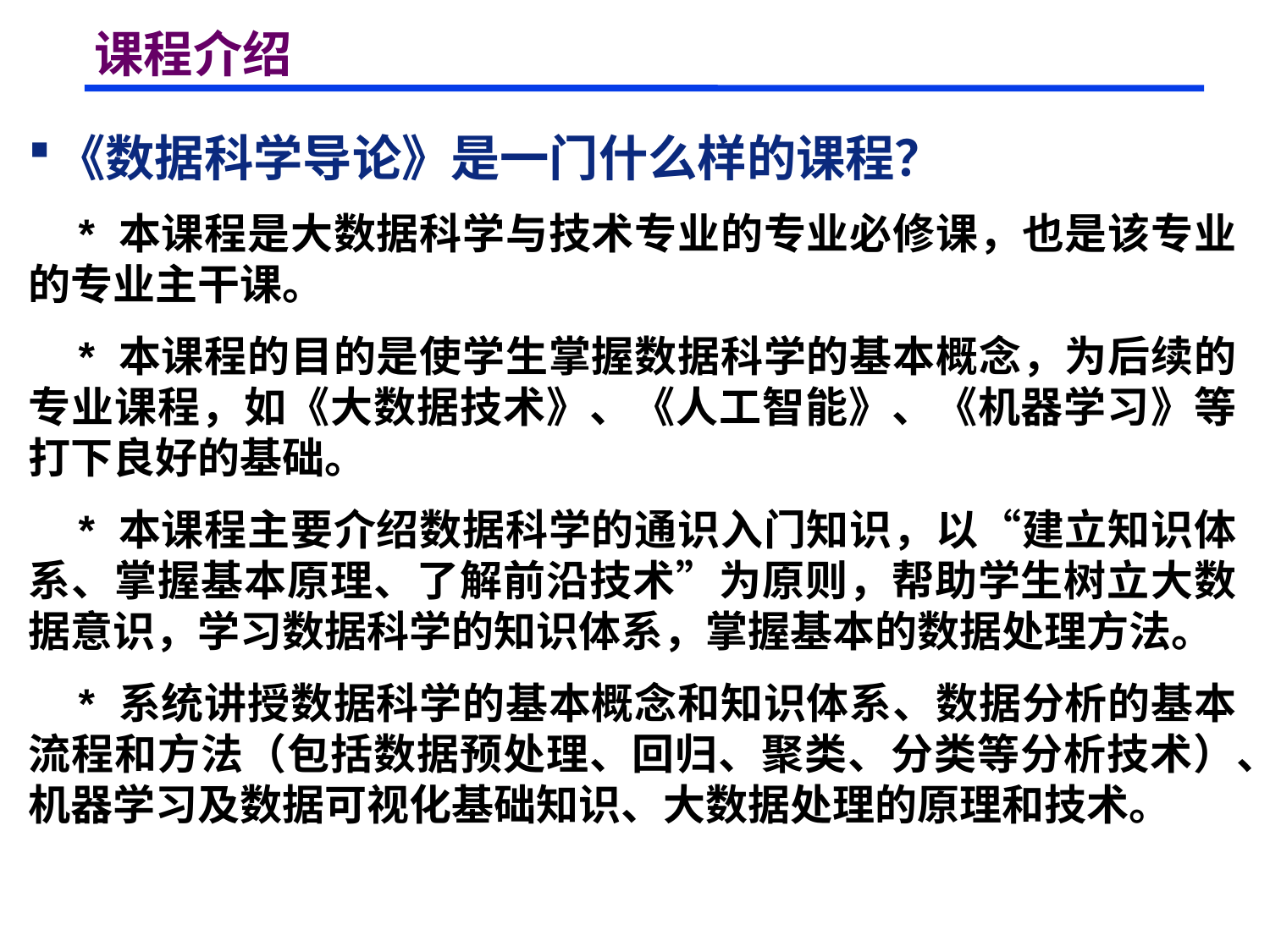

# 课程介绍
《数据科学导论》是一门什么样的课程？
    * 本课程是大数据科学与技术专业的专业必修课，也是该专业的专业主干课。
    * 本课程的目的是使学生掌握数据科学的基本概念，为后续的专业课程，如《大数据技术》、《人工智能》、《机器学习》等打下良好的基础。
    * 本课程主要介绍数据科学的通识入门知识，以“建立知识体系、掌握基本原理、了解前沿技术”为原则，帮助学生树立大数据意识，学习数据科学的知识体系，掌握基本的数据处理方法。
    * 系统讲授数据科学的基本概念和知识体系、数据分析的基本流程和方法（包括数据预处理、回归、聚类、分类等分析技术）、机器学习及数据可视化基础知识、大数据处理的原理和技术。